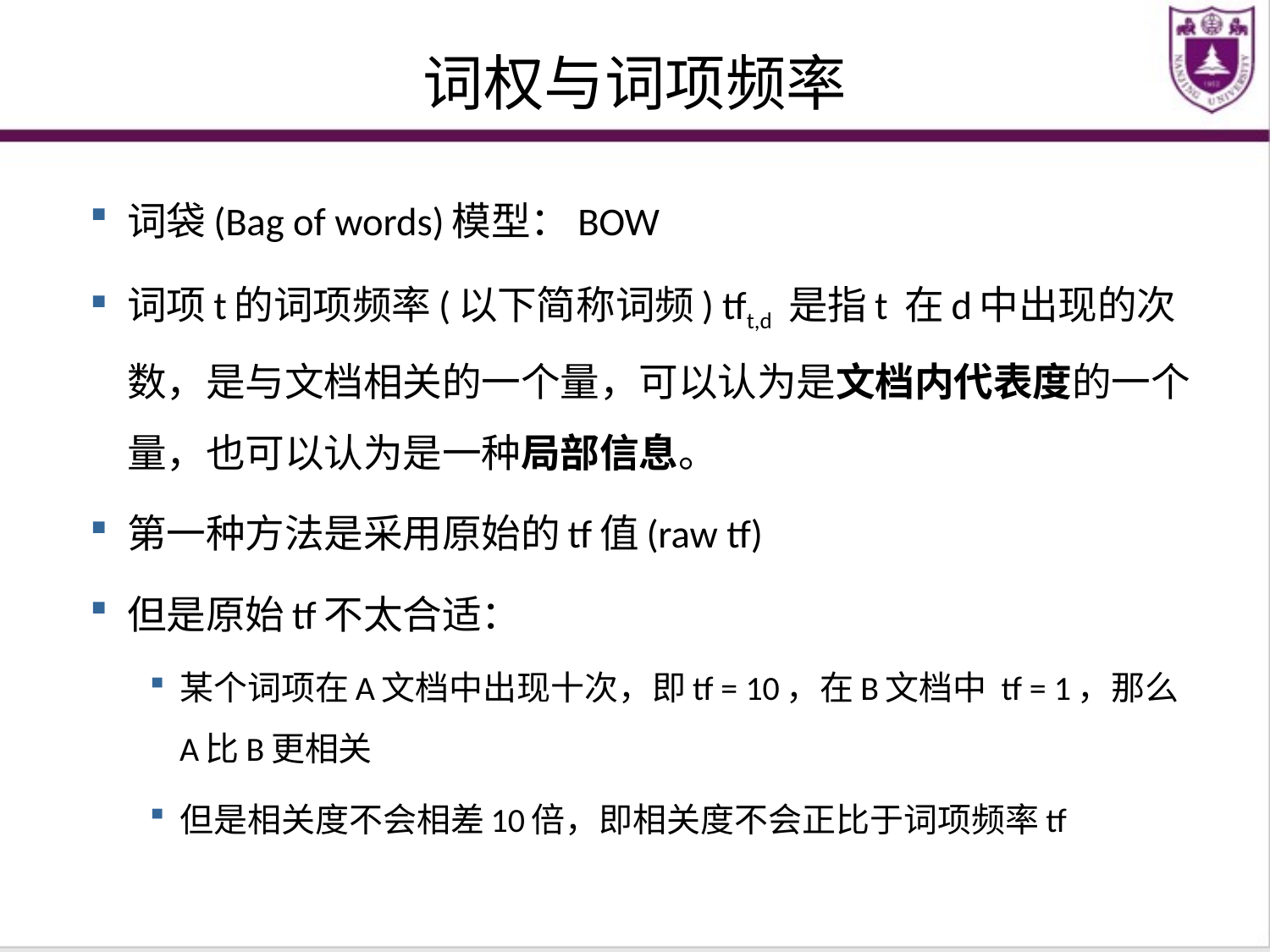

# 词权与词项频率
词袋(Bag of words)模型：BOW
词项t的词项频率(以下简称词频) tft,d 是指t 在d中出现的次数，是与文档相关的一个量，可以认为是文档内代表度的一个量，也可以认为是一种局部信息。
第一种方法是采用原始的tf值(raw tf)
但是原始tf不太合适：
某个词项在A文档中出现十次，即tf = 10，在B文档中 tf = 1，那么A比B更相关
但是相关度不会相差10倍，即相关度不会正比于词项频率tf